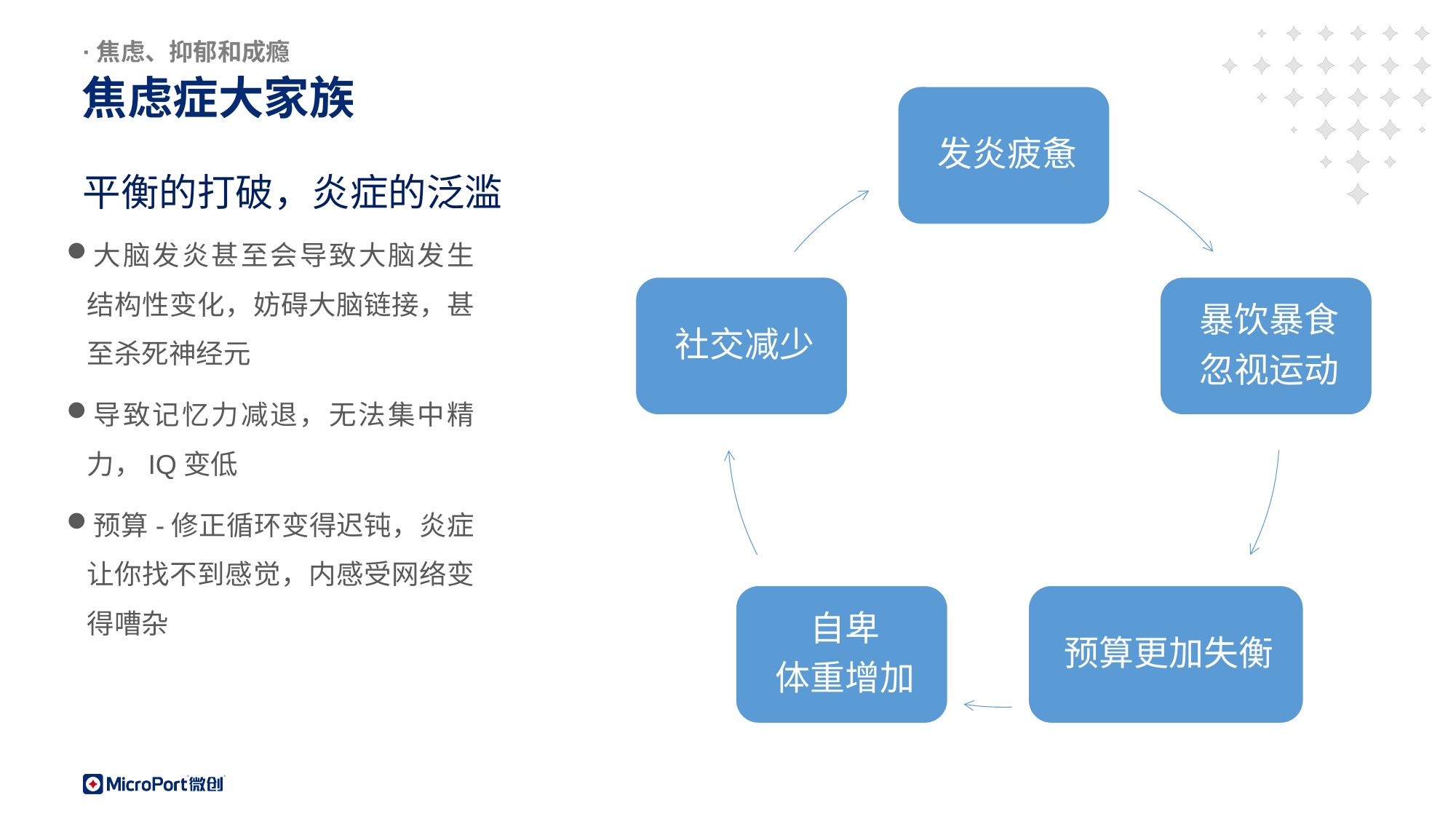

# ·焦虑、抑郁和成瘾
焦虑症大家族
发炎疲惫
暴饮暴食
忽视运动
预算更加失衡
自卑
体重增加
社交减少
平衡的打破，炎症的泛滥
大脑发炎甚至会导致大脑发生结构性变化，妨碍大脑链接，甚至杀死神经元
导致记忆力减退，无法集中精力，IQ变低
预算-修正循环变得迟钝，炎症让你找不到感觉，内感受网络变得嘈杂